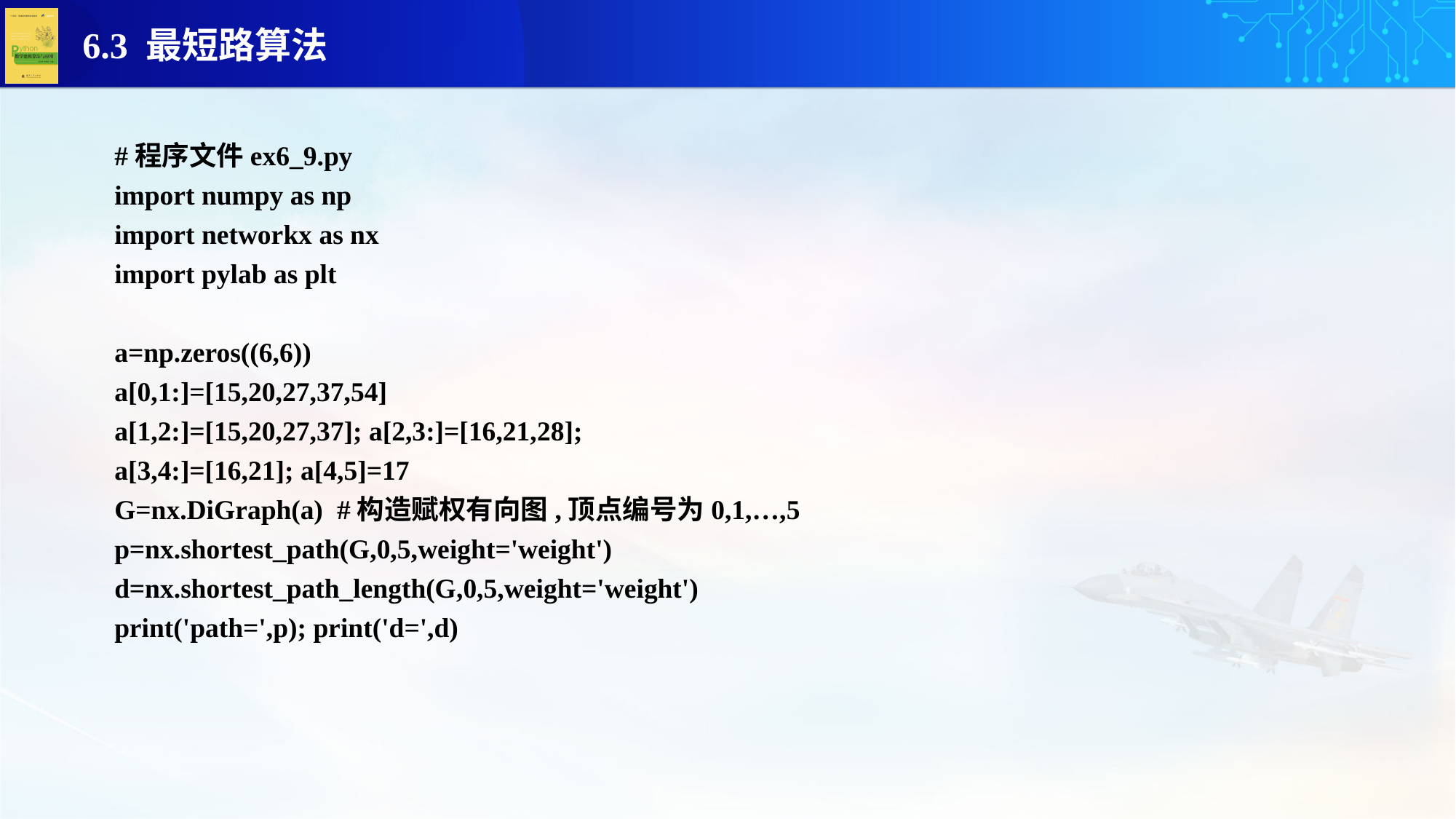

#程序文件ex6_9.py
import numpy as np
import networkx as nx
import pylab as plt

a=np.zeros((6,6))
a[0,1:]=[15,20,27,37,54]
a[1,2:]=[15,20,27,37]; a[2,3:]=[16,21,28];
a[3,4:]=[16,21]; a[4,5]=17
G=nx.DiGraph(a)  #构造赋权有向图,顶点编号为0,1,…,5
p=nx.shortest_path(G,0,5,weight='weight')
d=nx.shortest_path_length(G,0,5,weight='weight')
print('path=',p); print('d=',d)